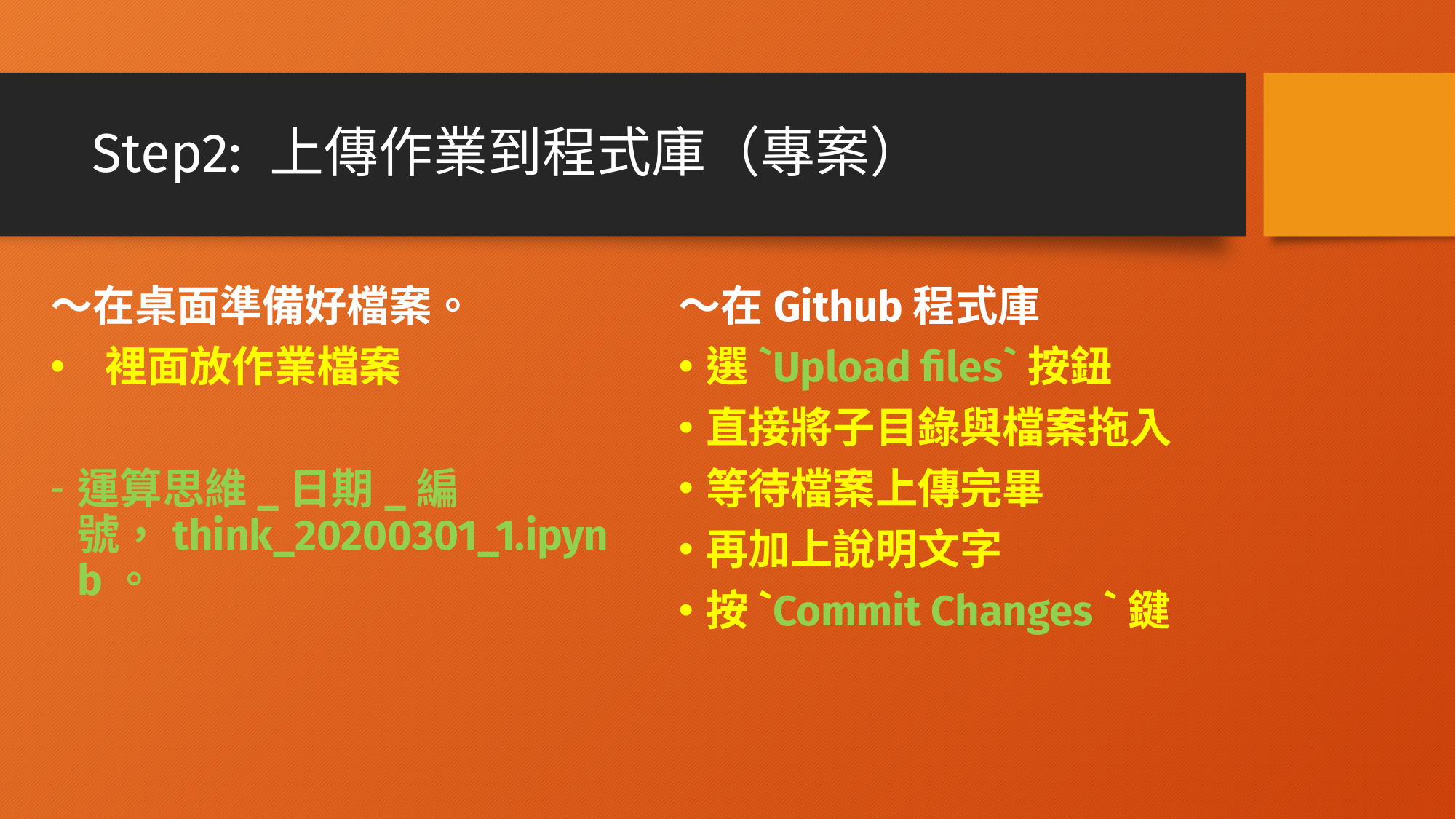

# Step2: 上傳作業到程式庫（專案）
～在桌面準備好檔案。
裡面放作業檔案

運算思維_日期_編號，think_20200301_1.ipynb。

～在Github程式庫
選`Upload files`按鈕
直接將子目錄與檔案拖入
等待檔案上傳完畢
再加上說明文字
按`Commit Changes `鍵